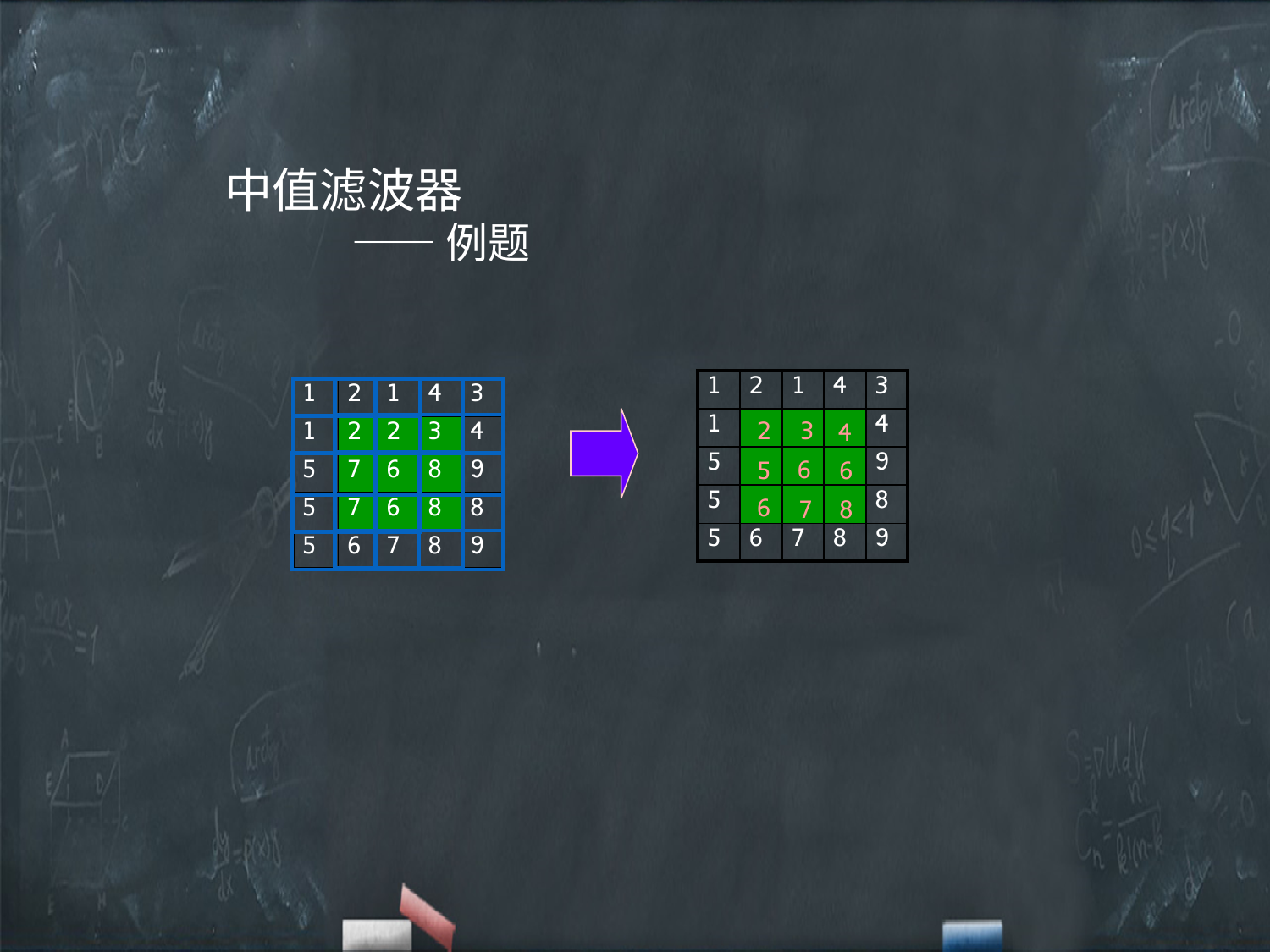

# 中值滤波器 —— 例题
| 1 | 2 | 1 | 4 | 3 |
| --- | --- | --- | --- | --- |
| 1 | 2 | 2 | 3 | 4 |
| 5 | 7 | 6 | 8 | 9 |
| 5 | 7 | 6 | 8 | 8 |
| 5 | 6 | 7 | 8 | 9 |
| 1 | 2 | 1 | 4 | 3 |
| --- | --- | --- | --- | --- |
| 1 | 2 | 2 | 3 | 4 |
| 5 | 7 | 6 | 8 | 9 |
| 5 | 7 | 6 | 8 | 8 |
| 5 | 6 | 7 | 8 | 9 |

3
2
4

6
5
6

6
7
8